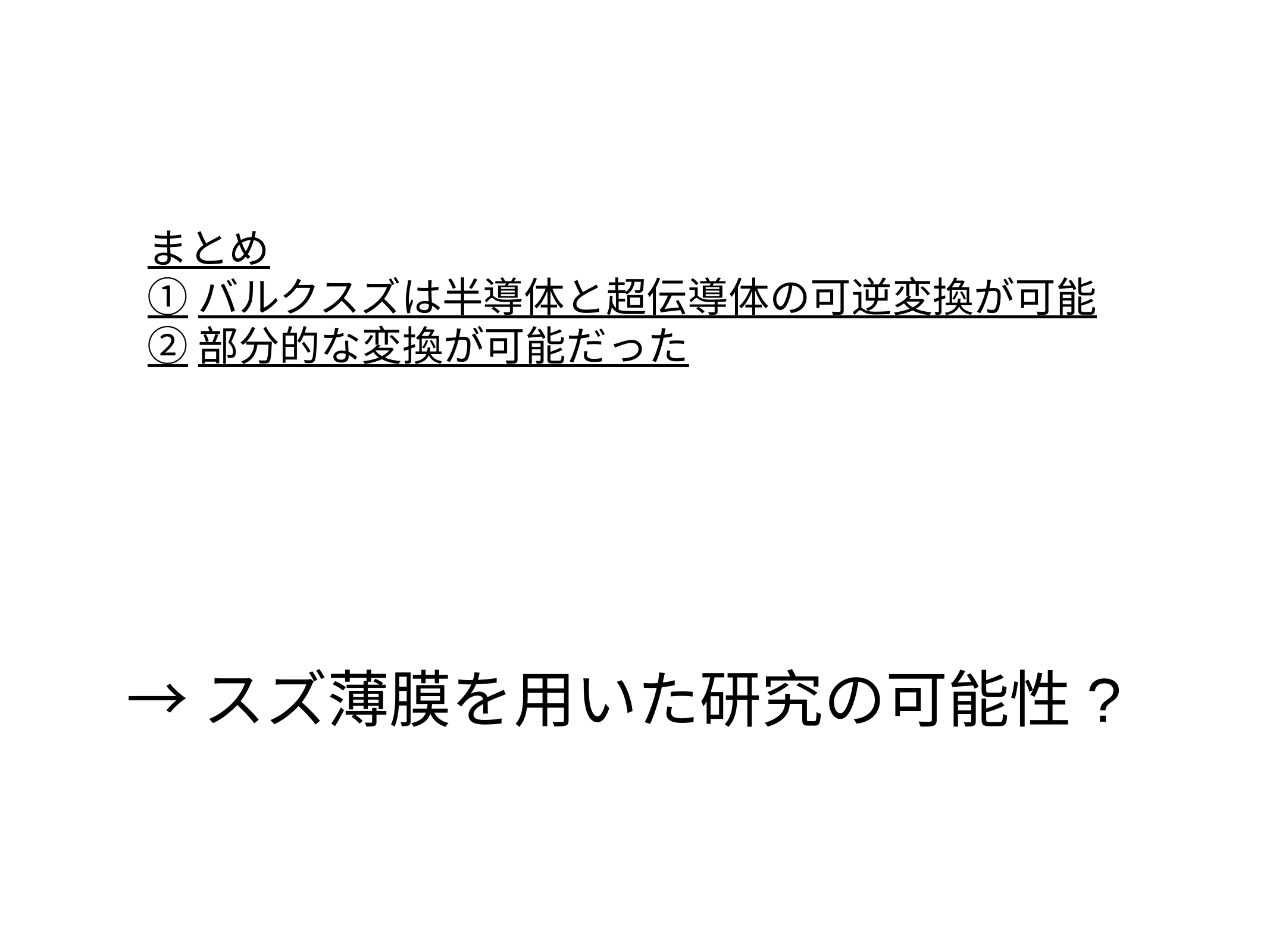

まとめ
①バルクスズは半導体と超伝導体の可逆変換が可能
②部分的な変換が可能だった
# →スズ薄膜を用いた研究の可能性?